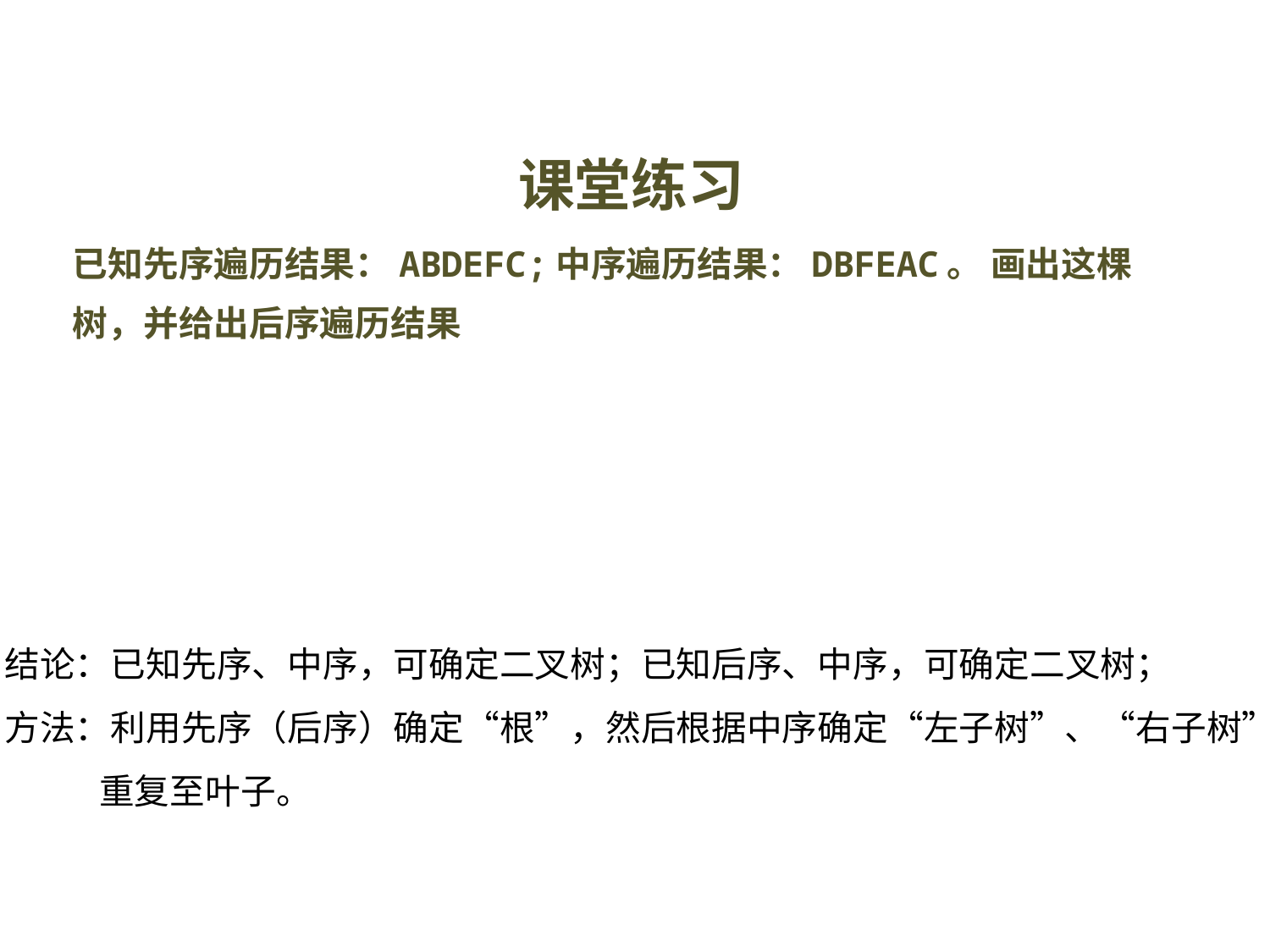

课堂练习
已知先序遍历结果：ABDEFC;中序遍历结果：DBFEAC。 画出这棵树，并给出后序遍历结果
结论：已知先序、中序，可确定二叉树；已知后序、中序，可确定二叉树；
方法：利用先序（后序）确定“根”，然后根据中序确定“左子树”、“右子树”；
           重复至叶子。
117